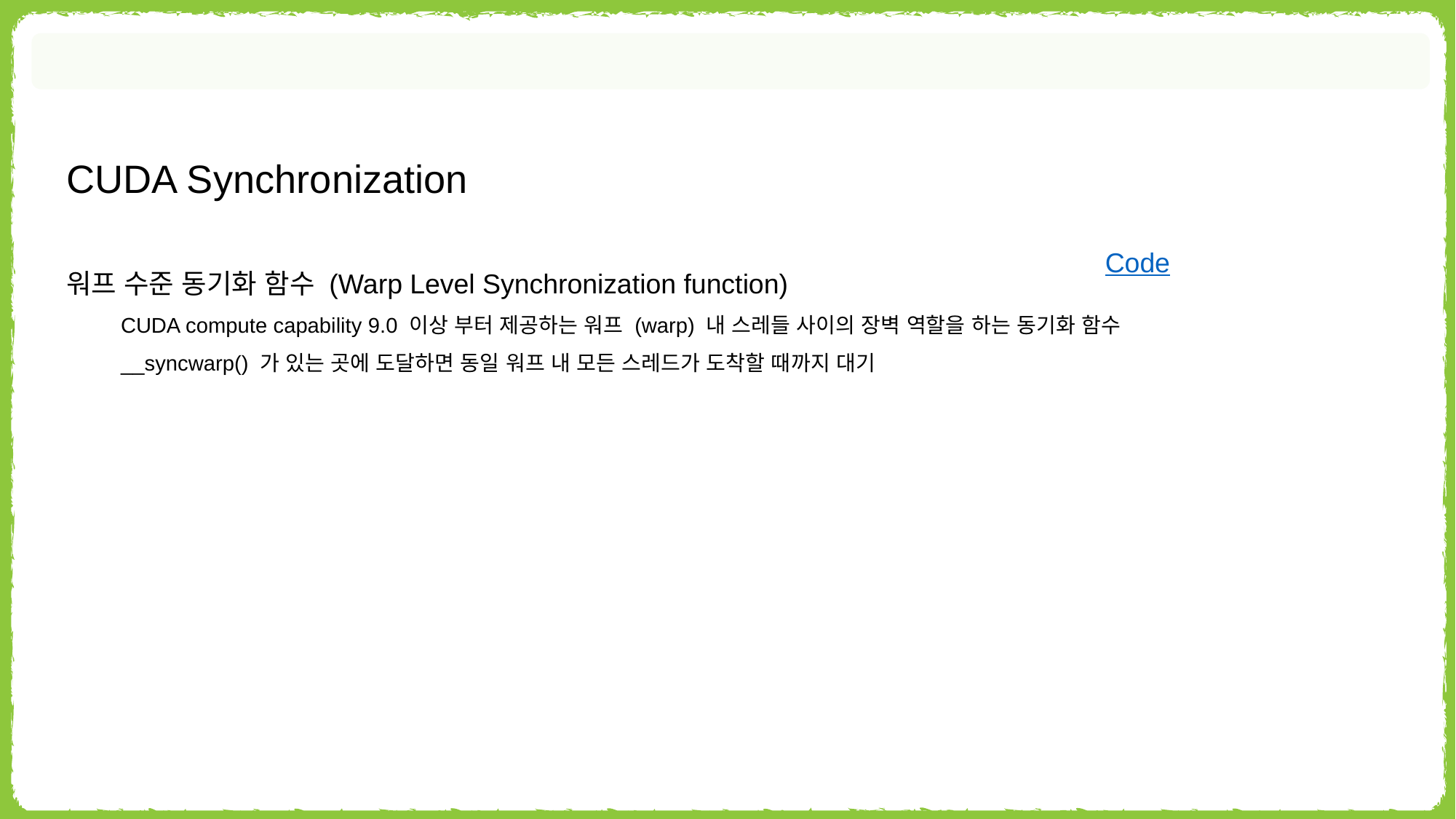

CUDA Synchronization
Code
워프 수준 동기화 함수 (Warp Level Synchronization function)
CUDA compute capability 9.0 이상 부터 제공하는 워프 (warp) 내 스레들 사이의 장벽 역할을 하는 동기화 함수
__syncwarp() 가 있는 곳에 도달하면 동일 워프 내 모든 스레드가 도착할 때까지 대기